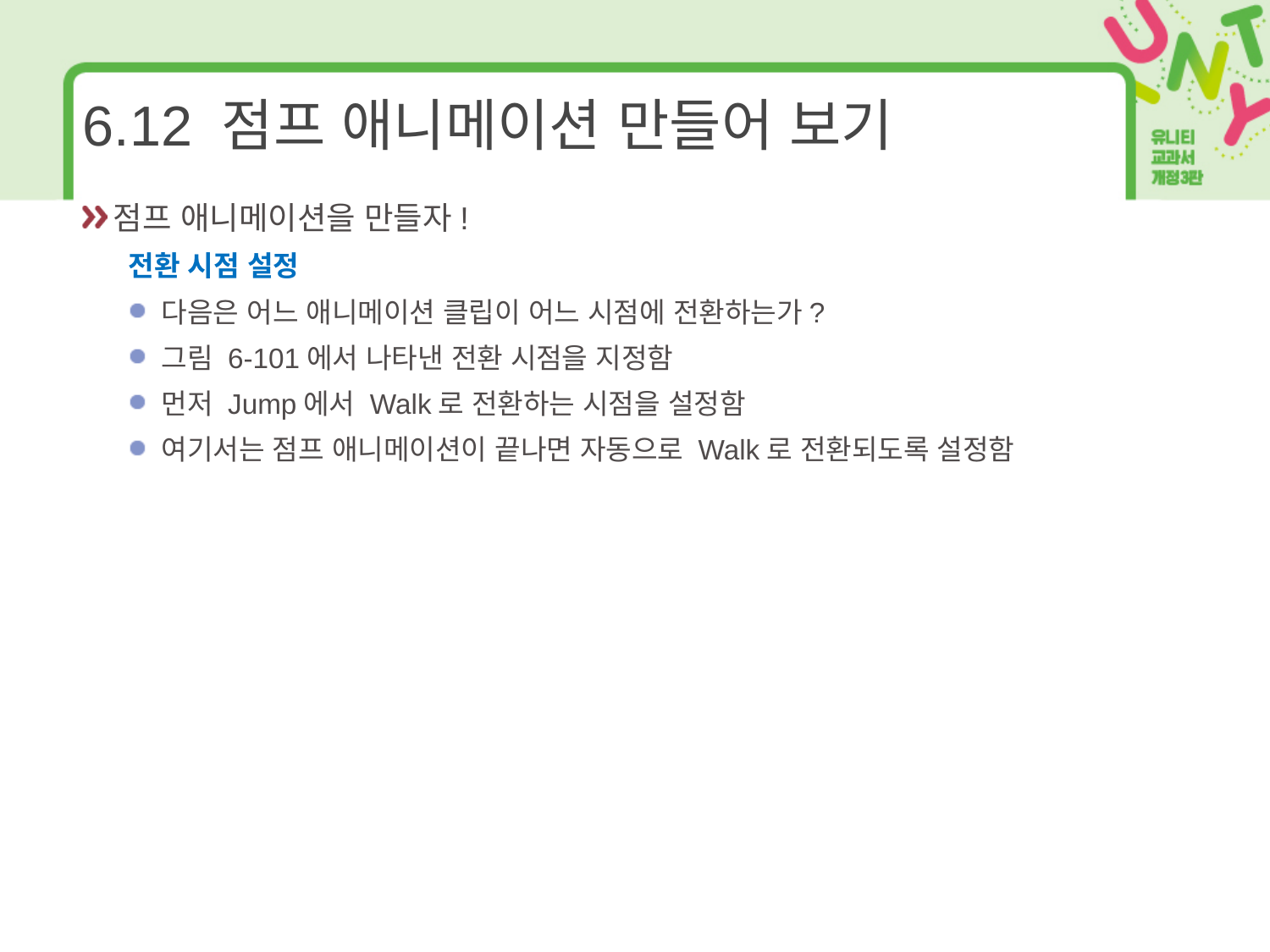

# 6.12 점프 애니메이션 만들어 보기
점프 애니메이션을 만들자!
전환 시점 설정
다음은 어느 애니메이션 클립이 어느 시점에 전환하는가?
그림 6-101에서 나타낸 전환 시점을 지정함
먼저 Jump에서 Walk로 전환하는 시점을 설정함
여기서는 점프 애니메이션이 끝나면 자동으로 Walk로 전환되도록 설정함